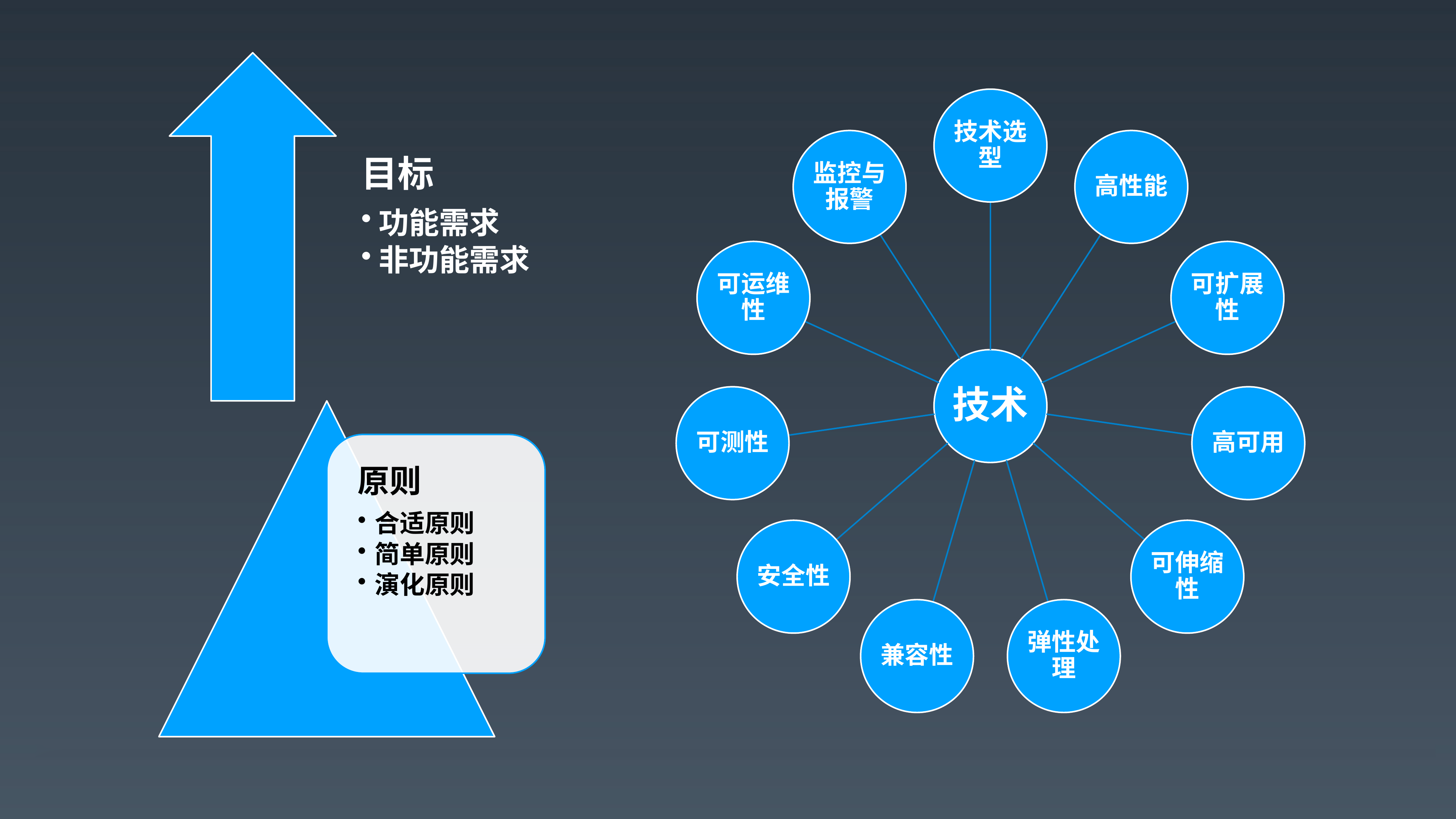

目标
功能需求
非功能需求
技术

技术选型

高性能

可扩展性

高可用

可伸缩性

弹性处理

兼容性

安全性

可测性

可运维性

监控与报警
原则
合适原则
简单原则
演化原则